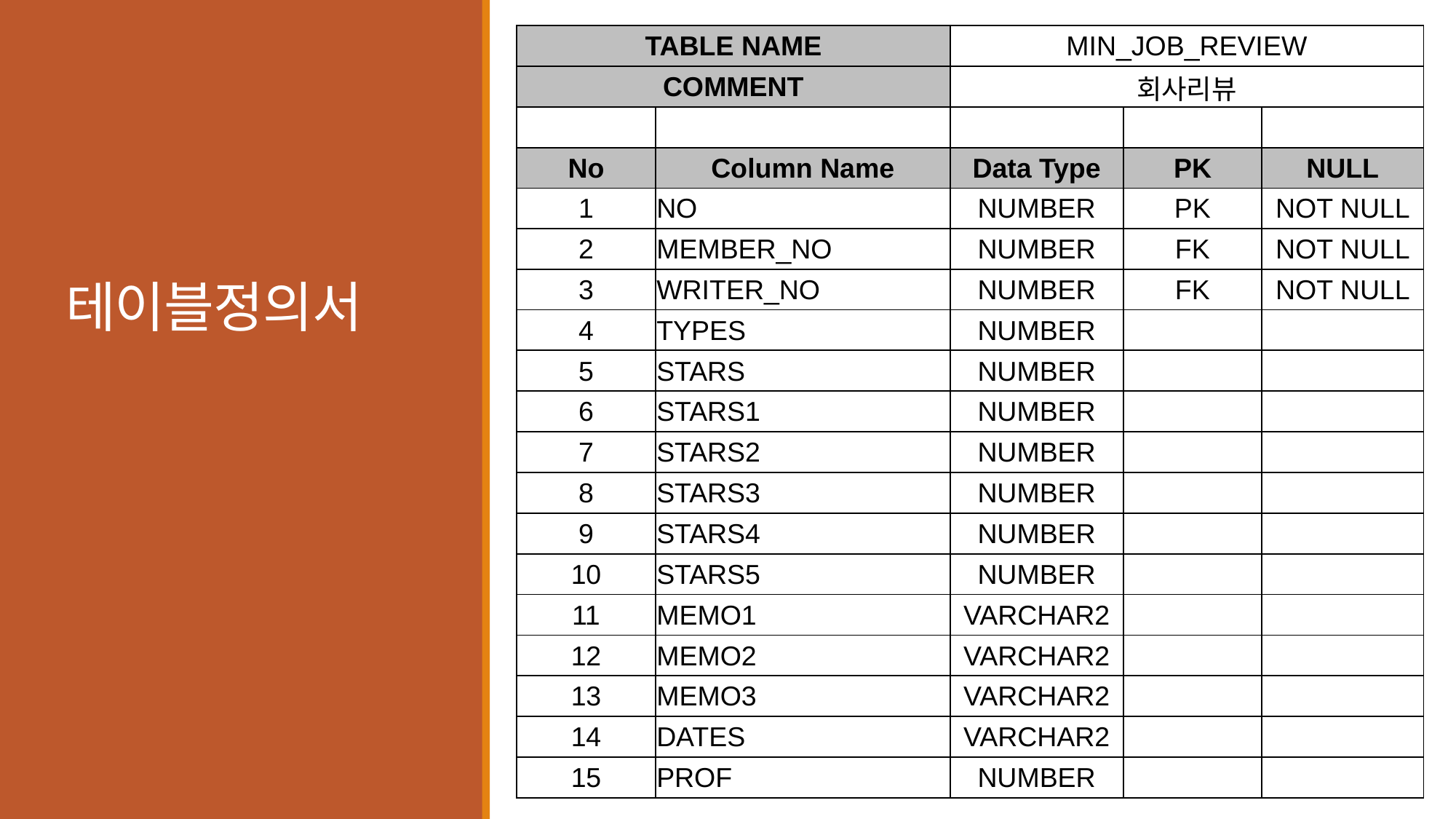

| TABLE NAME |  | MIN\_JOB\_REVIEW |  |  |
| --- | --- | --- | --- | --- |
| COMMENT |  | 회사리뷰 |  |  |
|  |  |  |  |  |
| No | Column Name | Data Type | PK | NULL |
| 1 | NO | NUMBER | PK | NOT NULL |
| 2 | MEMBER\_NO | NUMBER | FK | NOT NULL |
| 3 | WRITER\_NO | NUMBER | FK | NOT NULL |
| 4 | TYPES | NUMBER |  |  |
| 5 | STARS | NUMBER |  |  |
| 6 | STARS1 | NUMBER |  |  |
| 7 | STARS2 | NUMBER |  |  |
| 8 | STARS3 | NUMBER |  |  |
| 9 | STARS4 | NUMBER |  |  |
| 10 | STARS5 | NUMBER |  |  |
| 11 | MEMO1 | VARCHAR2 |  |  |
| 12 | MEMO2 | VARCHAR2 |  |  |
| 13 | MEMO3 | VARCHAR2 |  |  |
| 14 | DATES | VARCHAR2 |  |  |
| 15 | PROF | NUMBER |  |  |
# 테이블정의서